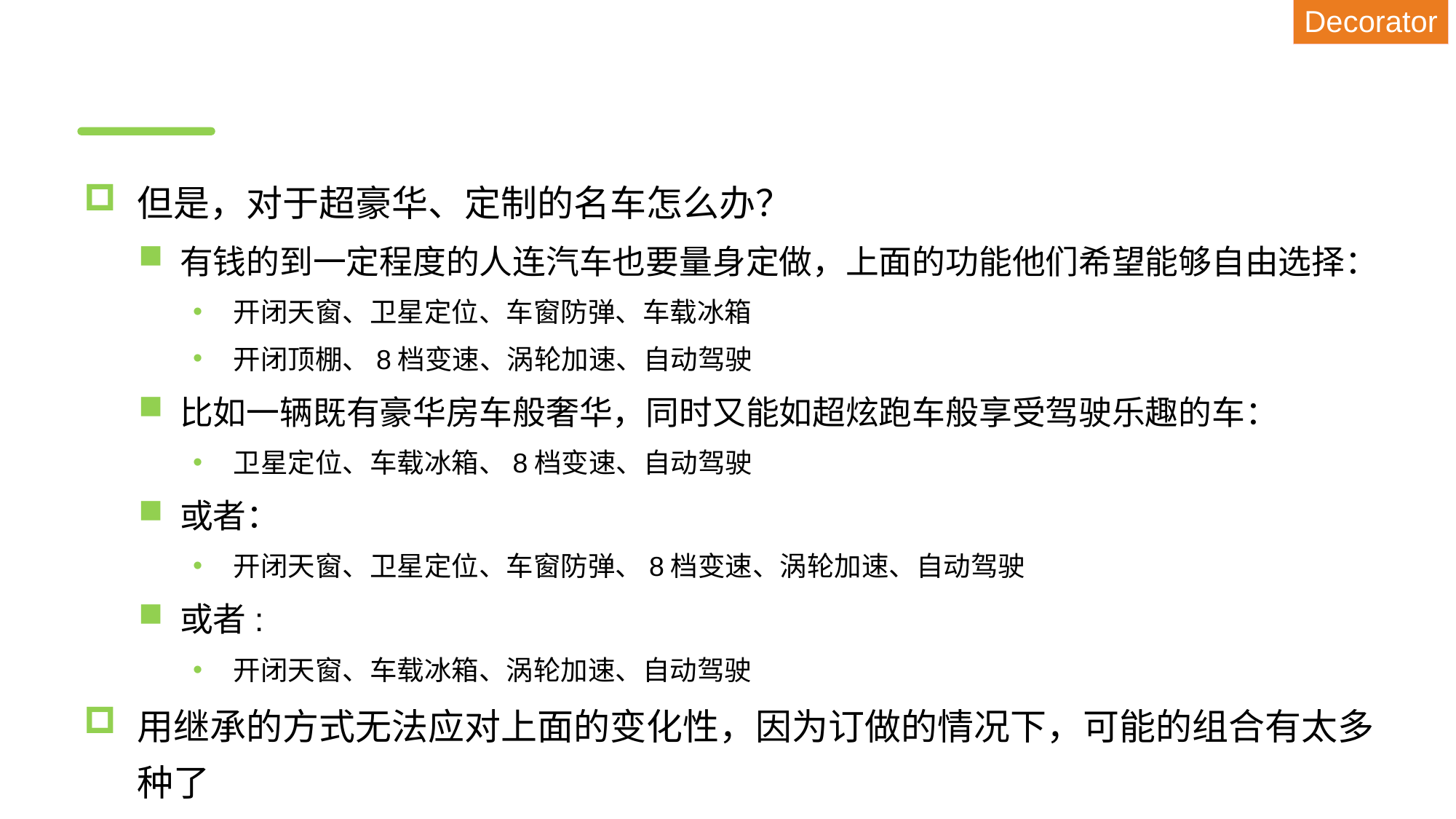

Decorator
#
但是，对于超豪华、定制的名车怎么办？
有钱的到一定程度的人连汽车也要量身定做，上面的功能他们希望能够自由选择：
开闭天窗、卫星定位、车窗防弹、车载冰箱
开闭顶棚、8档变速、涡轮加速、自动驾驶
比如一辆既有豪华房车般奢华，同时又能如超炫跑车般享受驾驶乐趣的车：
卫星定位、车载冰箱、8档变速、自动驾驶
或者：
开闭天窗、卫星定位、车窗防弹、8档变速、涡轮加速、自动驾驶
或者:
开闭天窗、车载冰箱、涡轮加速、自动驾驶
用继承的方式无法应对上面的变化性，因为订做的情况下，可能的组合有太多种了
108